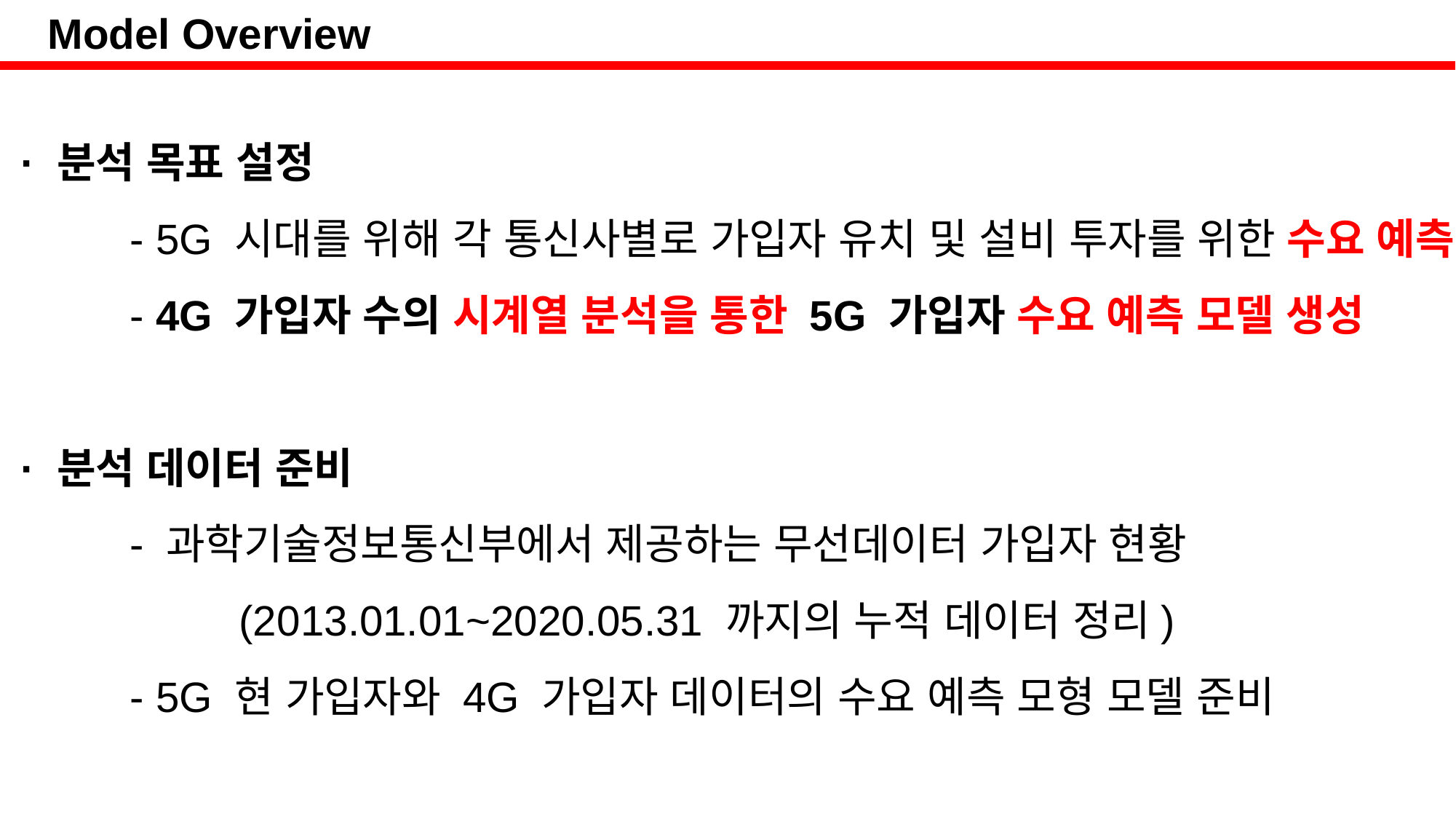

Model Overview
· 분석 목표 설정
	- 5G 시대를 위해 각 통신사별로 가입자 유치 및 설비 투자를 위한 수요 예측
	- 4G 가입자 수의 시계열 분석을 통한 5G 가입자 수요 예측 모델 생성

· 분석 데이터 준비
	- 과학기술정보통신부에서 제공하는 무선데이터 가입자 현황
		(2013.01.01~2020.05.31 까지의 누적 데이터 정리)
	- 5G 현 가입자와 4G 가입자 데이터의 수요 예측 모형 모델 준비